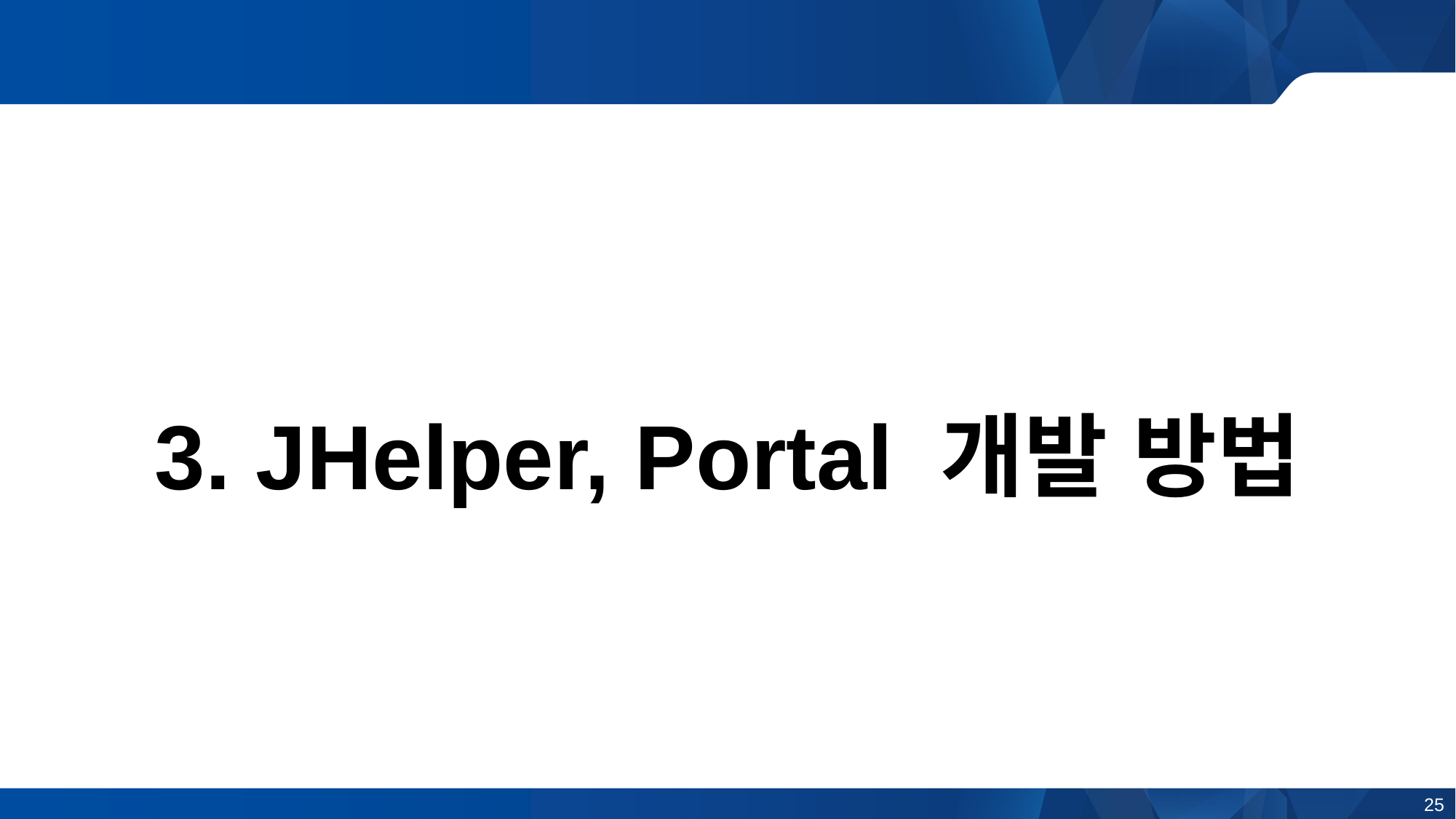

# 3. JHelper, Portal 개발 방법
25